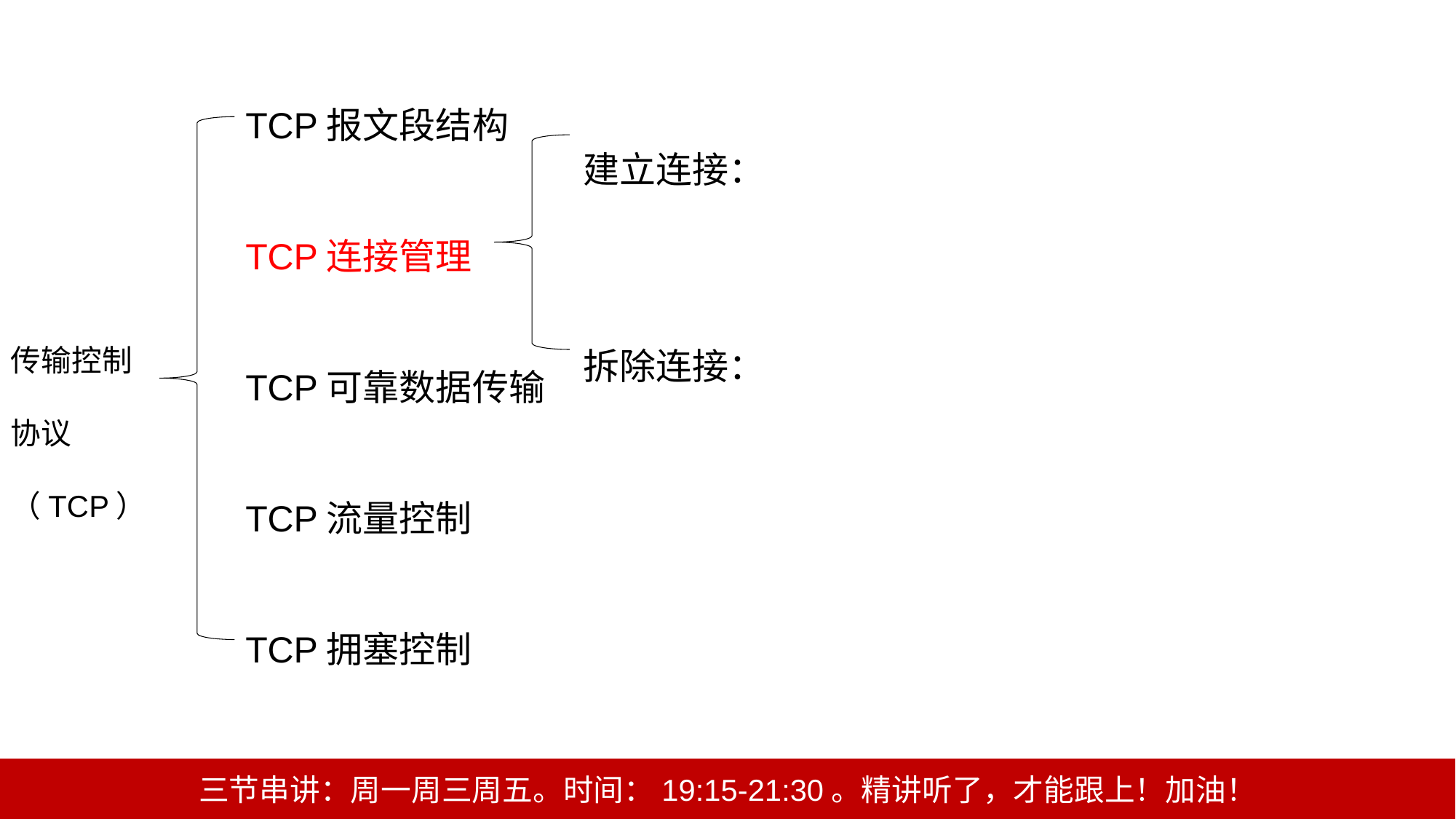

TCP报文段结构

TCP连接管理

TCP可靠数据传输

TCP流量控制

TCP拥塞控制

建立连接：

拆除连接：

传输控制
协议（TCP）
三节串讲：周一周三周五。时间：19:15-21:30。精讲听了，才能跟上！加油！